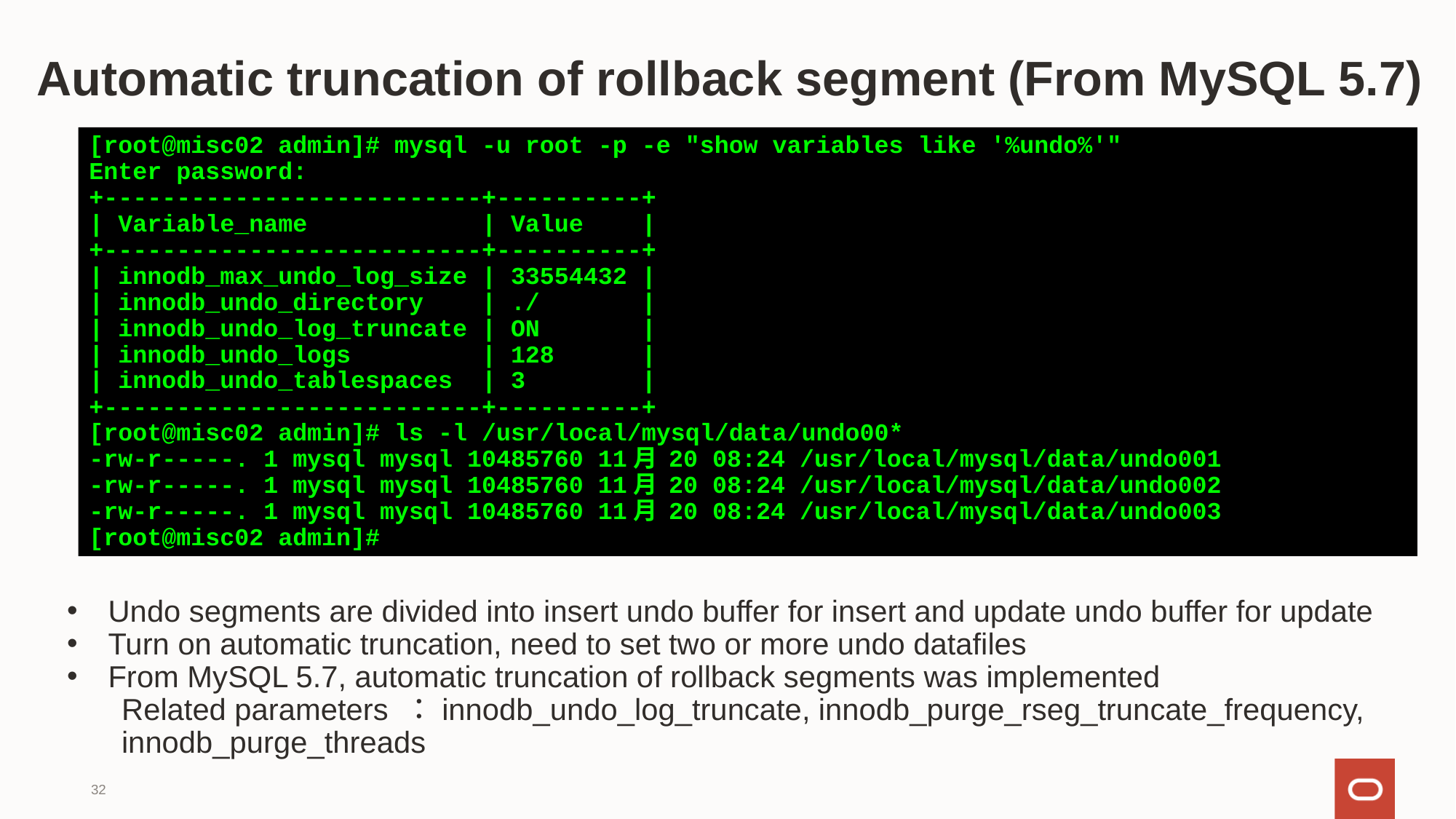

# Automatic truncation of rollback segment (From MySQL 5.7)
[root@misc02 admin]# mysql -u root -p -e "show variables like '%undo%'"
Enter password:
+--------------------------+----------+
| Variable_name            | Value    |
+--------------------------+----------+
| innodb_max_undo_log_size | 33554432 |
| innodb_undo_directory    | ./       |
| innodb_undo_log_truncate | ON       |
| innodb_undo_logs         | 128      |
| innodb_undo_tablespaces  | 3        |
+--------------------------+----------+
[root@misc02 admin]# ls -l /usr/local/mysql/data/undo00*
-rw-r-----. 1 mysql mysql 10485760 11月 20 08:24 /usr/local/mysql/data/undo001
-rw-r-----. 1 mysql mysql 10485760 11月 20 08:24 /usr/local/mysql/data/undo002
-rw-r-----. 1 mysql mysql 10485760 11月 20 08:24 /usr/local/mysql/data/undo003
[root@misc02 admin]#
Undo segments are divided into insert undo buffer for insert and update undo buffer for update
Turn on automatic truncation, need to set two or more undo datafiles
From MySQL 5.7, automatic truncation of rollback segments was implemented
Related parameters ：innodb_undo_log_truncate, innodb_purge_rseg_truncate_frequency, innodb_purge_threads

32